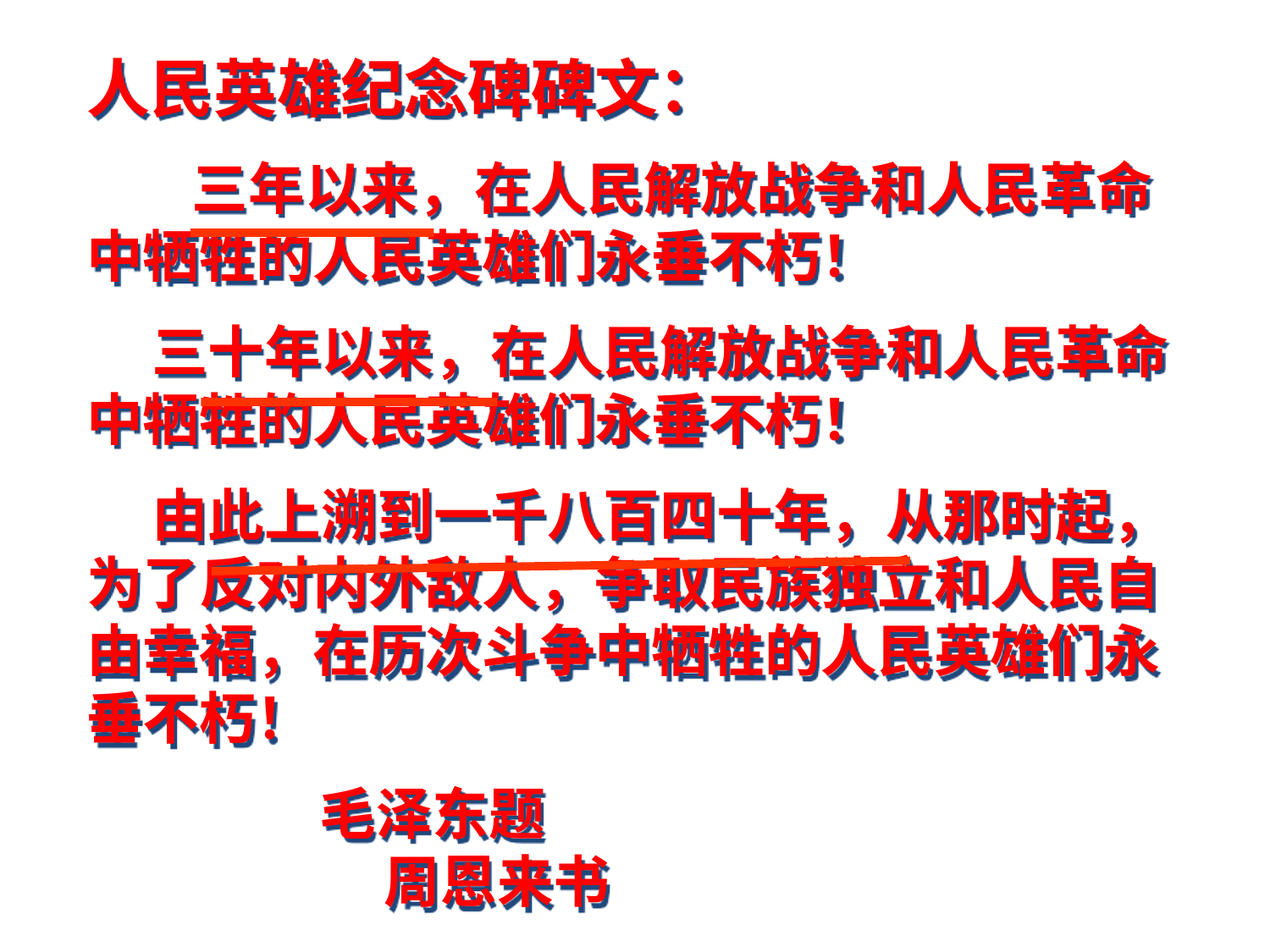

人民英雄纪念碑碑文：
          三年以来，在人民解放战争和人民革命中牺牲的人民英雄们永垂不朽！
    三十年以来，在人民解放战争和人民革命中牺牲的人民英雄们永垂不朽！
    由此上溯到一千八百四十年，从那时起，为了反对内外敌人，争取民族独立和人民自由幸福，在历次斗争中牺牲的人民英雄们永垂不朽！
                 毛泽东题
                      周恩来书